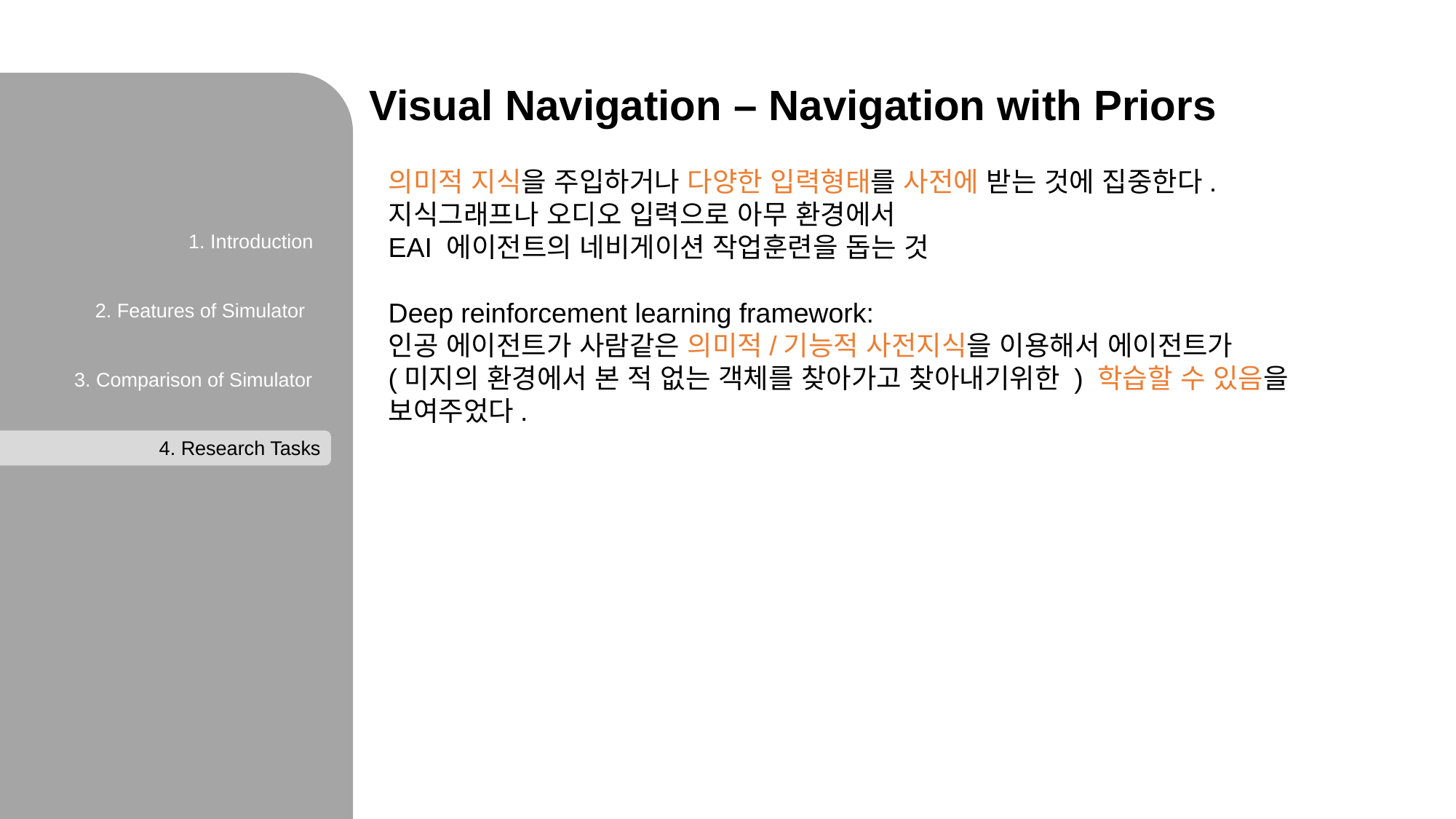

Visual Navigation – Navigation with Priors
의미적 지식을 주입하거나 다양한 입력형태를 사전에 받는 것에 집중한다.
지식그래프나 오디오 입력으로 아무 환경에서
EAI 에이전트의 네비게이션 작업훈련을 돕는 것

Deep reinforcement learning framework:
인공 에이전트가 사람같은 의미적/기능적 사전지식을 이용해서 에이전트가
(미지의 환경에서 본 적 없는 객체를 찾아가고 찾아내기위한 ) 학습할 수 있음을 보여주었다.

1. Introduction
2. Features of Simulator
3. Comparison of Simulator

4. Research Tasks